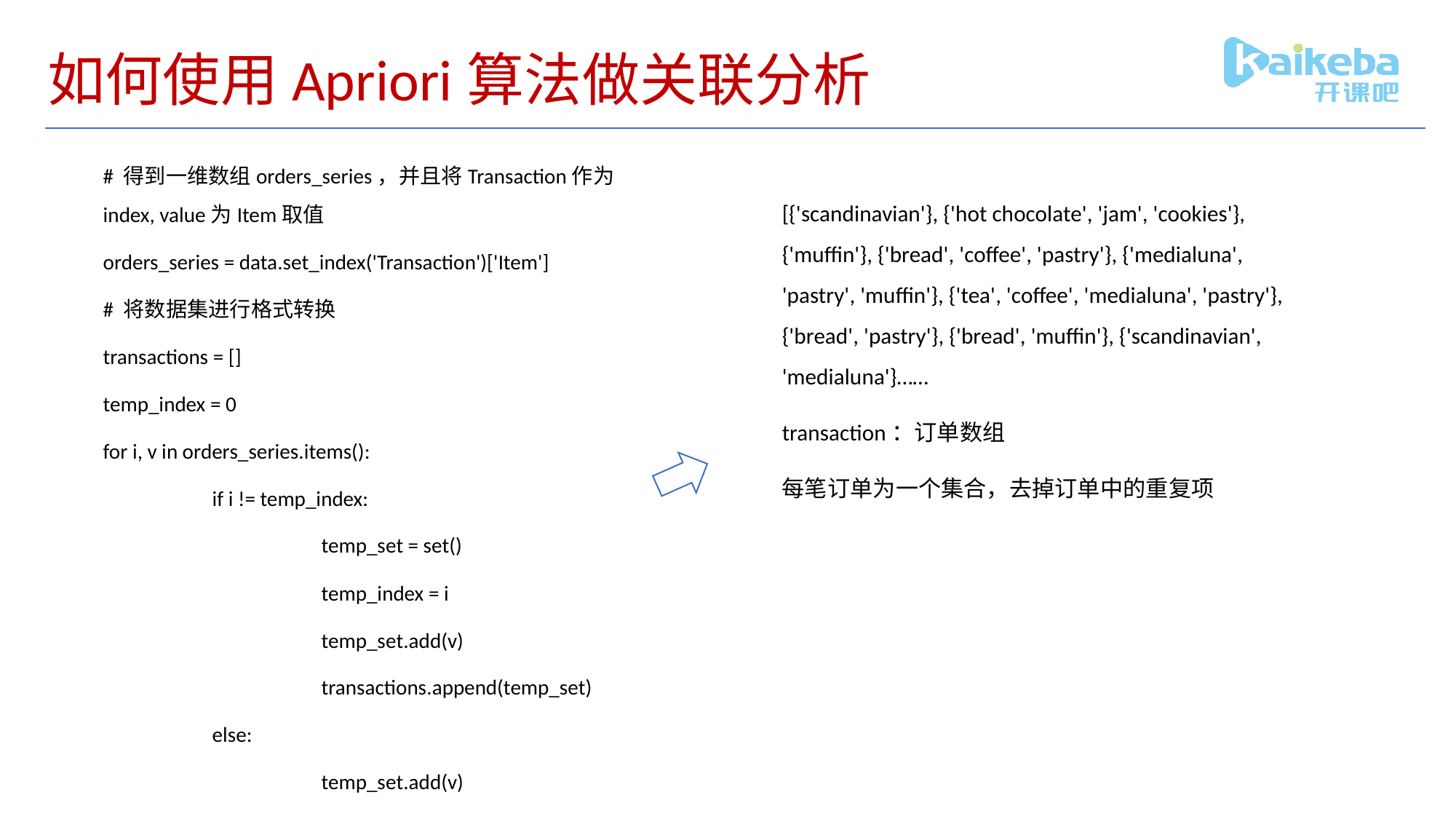

# 如何使用Apriori算法做关联分析
# 得到一维数组orders_series，并且将Transaction作为index, value为Item取值
orders_series = data.set_index('Transaction')['Item']
# 将数据集进行格式转换
transactions = []
temp_index = 0
for i, v in orders_series.items():
	if i != temp_index:
		temp_set = set()
		temp_index = i
		temp_set.add(v)
		transactions.append(temp_set)
	else:
		temp_set.add(v)
[{'scandinavian'}, {'hot chocolate', 'jam', 'cookies'}, {'muffin'}, {'bread', 'coffee', 'pastry'}, {'medialuna', 'pastry', 'muffin'}, {'tea', 'coffee', 'medialuna', 'pastry'}, {'bread', 'pastry'}, {'bread', 'muffin'}, {'scandinavian', 'medialuna'}……
transaction：订单数组
每笔订单为一个集合，去掉订单中的重复项